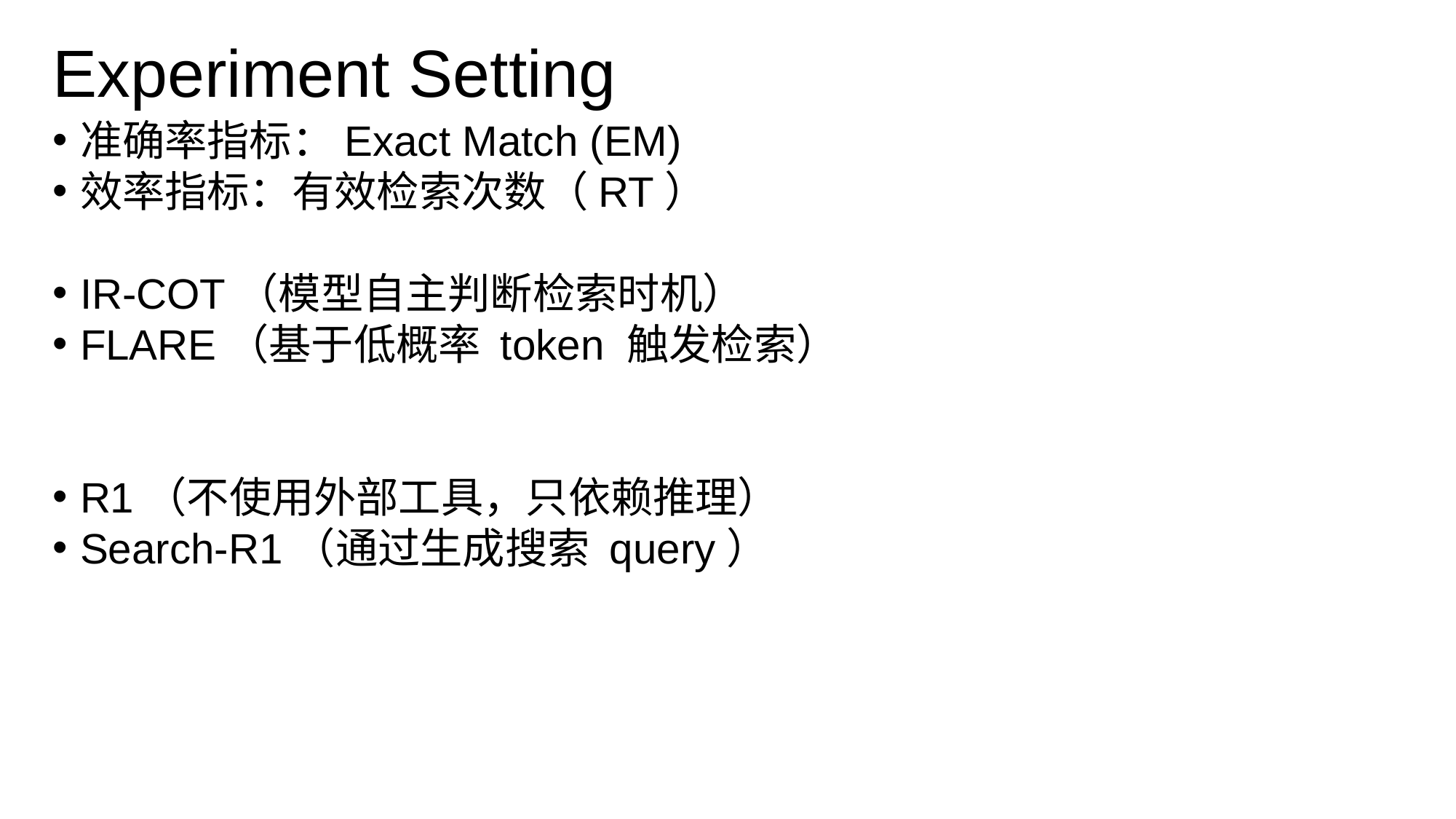

# Experiment Setting
准确率指标：Exact Match (EM)
效率指标：有效检索次数（RT）

IR-COT（模型自主判断检索时机）
FLARE（基于低概率 token 触发检索）

R1（不使用外部工具，只依赖推理）
Search-R1（通过生成搜索 query）